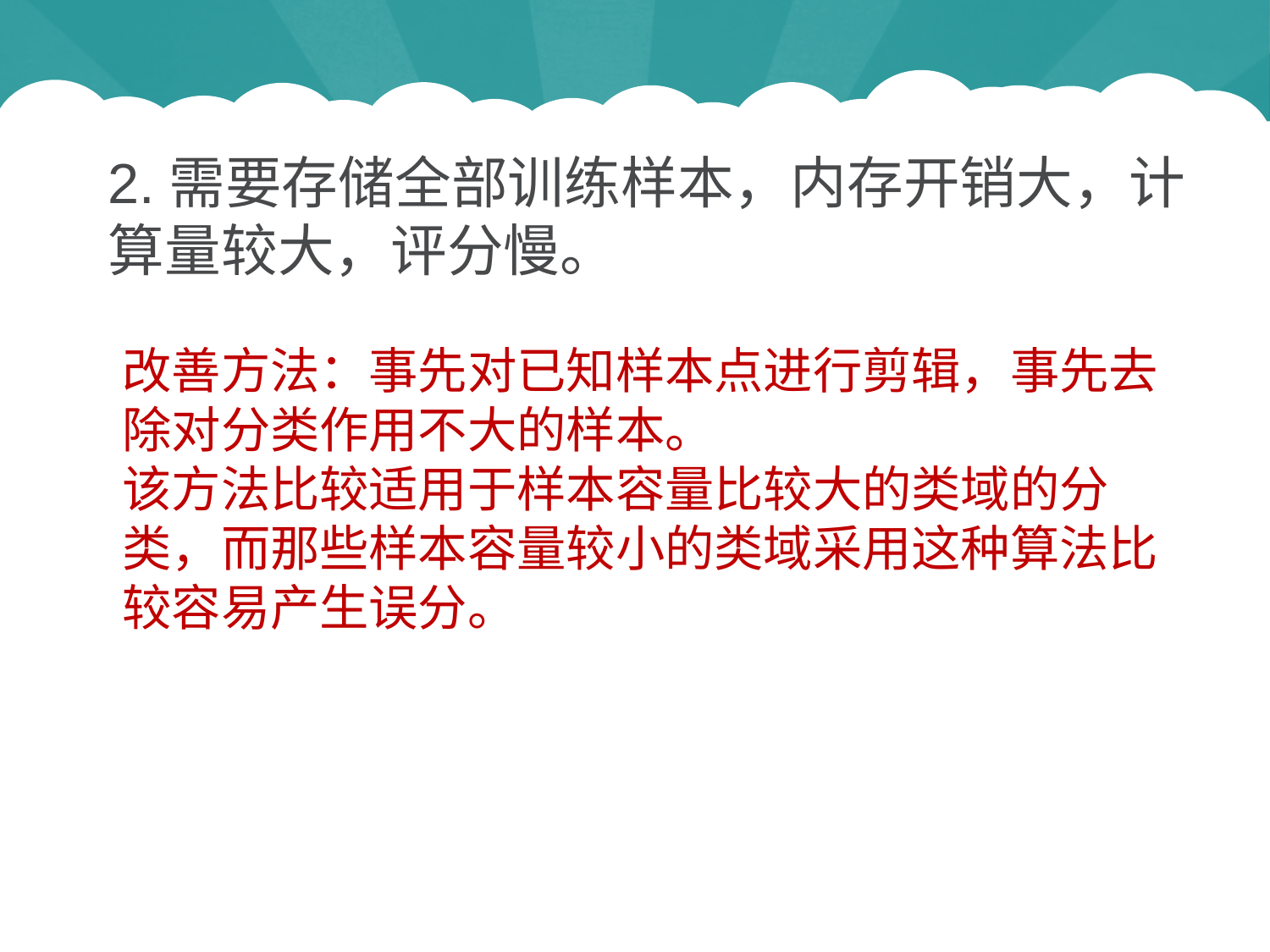

2.需要存储全部训练样本，内存开销大，计算量较大，评分慢。

改善方法：事先对已知样本点进行剪辑，事先去除对分类作用不大的样本。
该方法比较适用于样本容量比较大的类域的分类，而那些样本容量较小的类域采用这种算法比较容易产生误分。